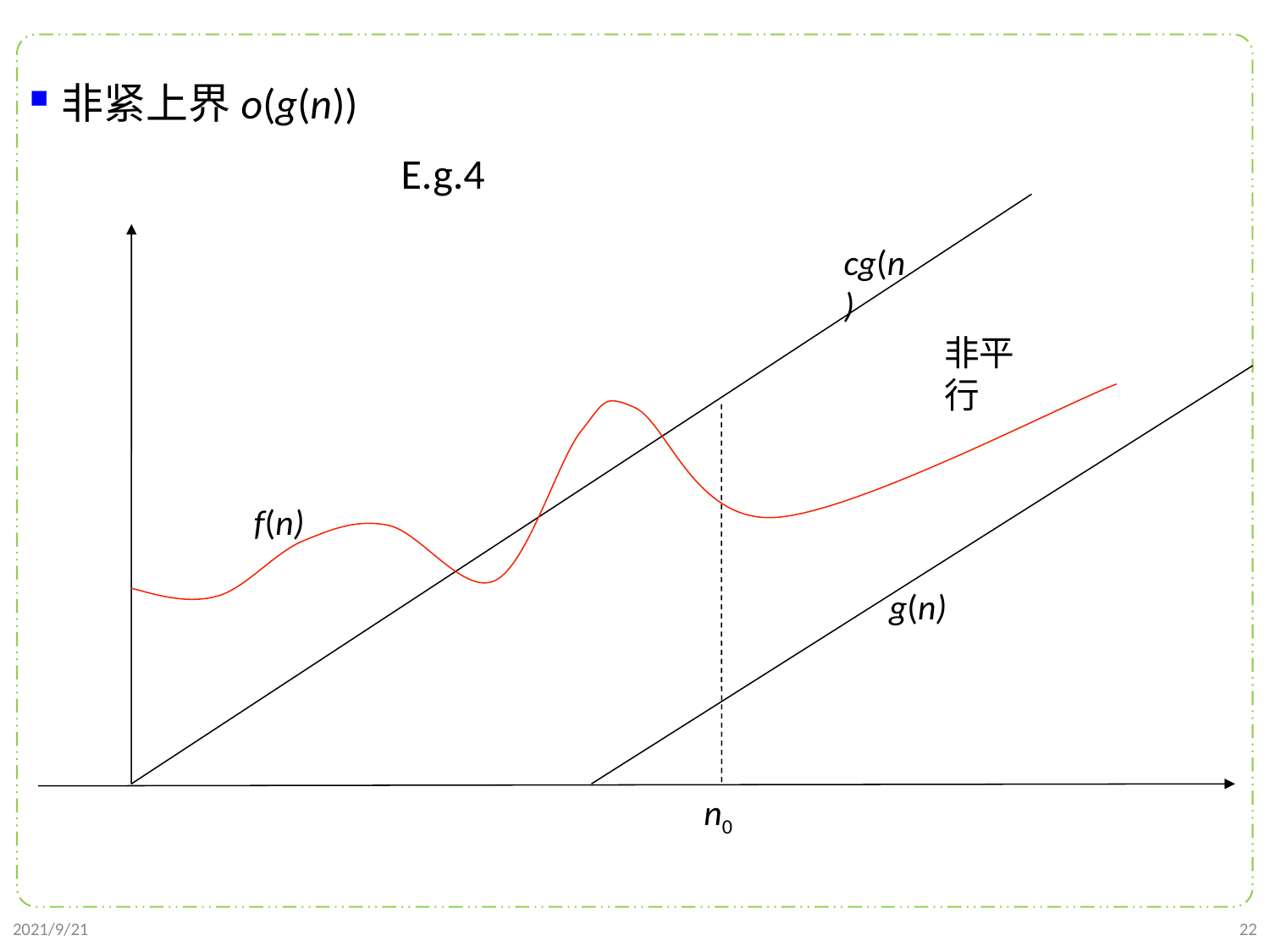

非紧上界o(g(n))
E.g.4

cg(n)
非平行

f(n)
g(n)

n0

2021/9/21
22